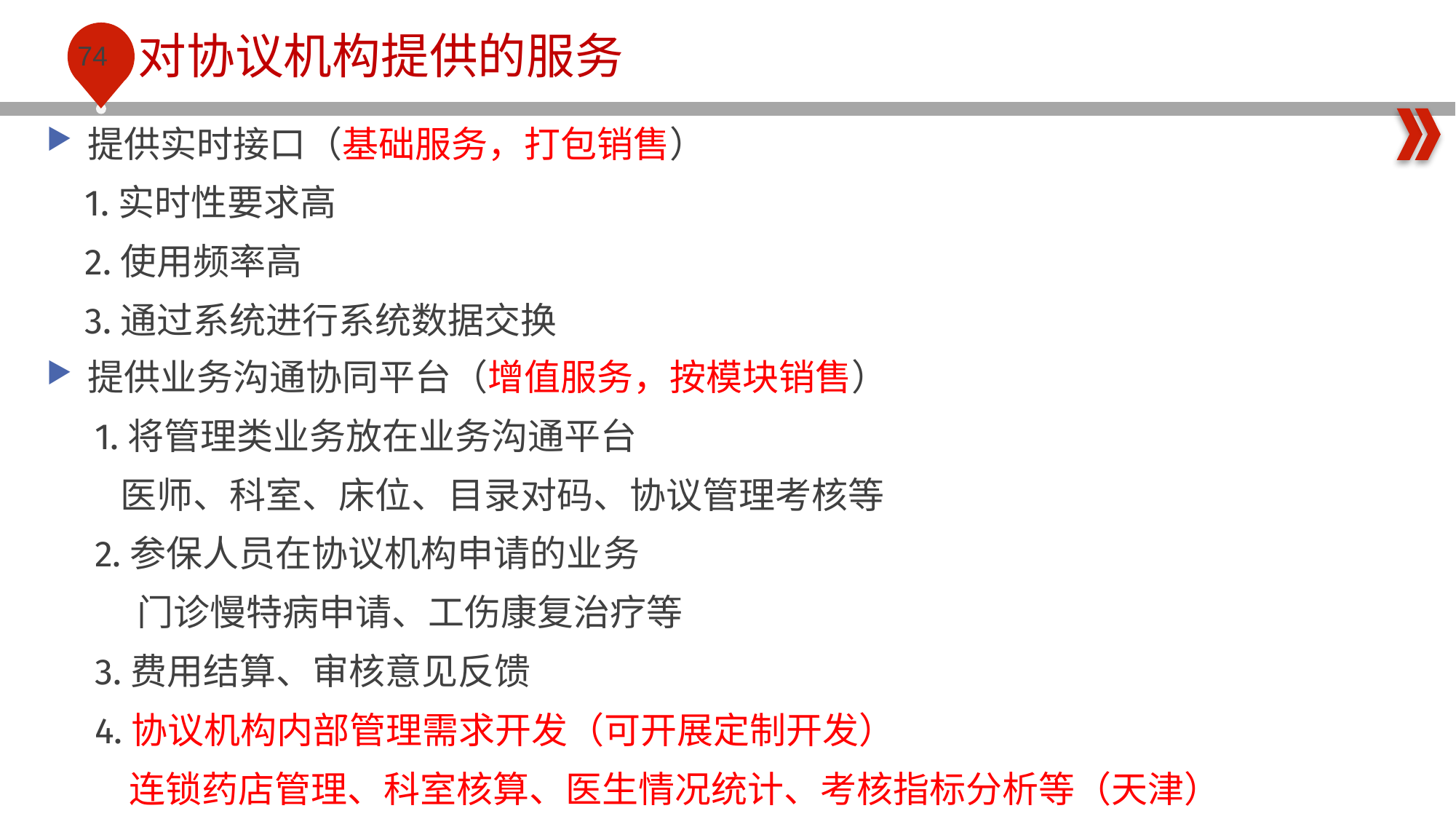

对协议机构提供的服务
提供实时接口（基础服务，打包销售）
    1.实时性要求高
    2.使用频率高
    3.通过系统进行系统数据交换

提供业务沟通协同平台（增值服务，按模块销售）
     1.将管理类业务放在业务沟通平台
        医师、科室、床位、目录对码、协议管理考核等
     2.参保人员在协议机构申请的业务
          门诊慢特病申请、工伤康复治疗等
     3.费用结算、审核意见反馈
     4.协议机构内部管理需求开发（可开展定制开发）
         连锁药店管理、科室核算、医生情况统计、考核指标分析等（天津）